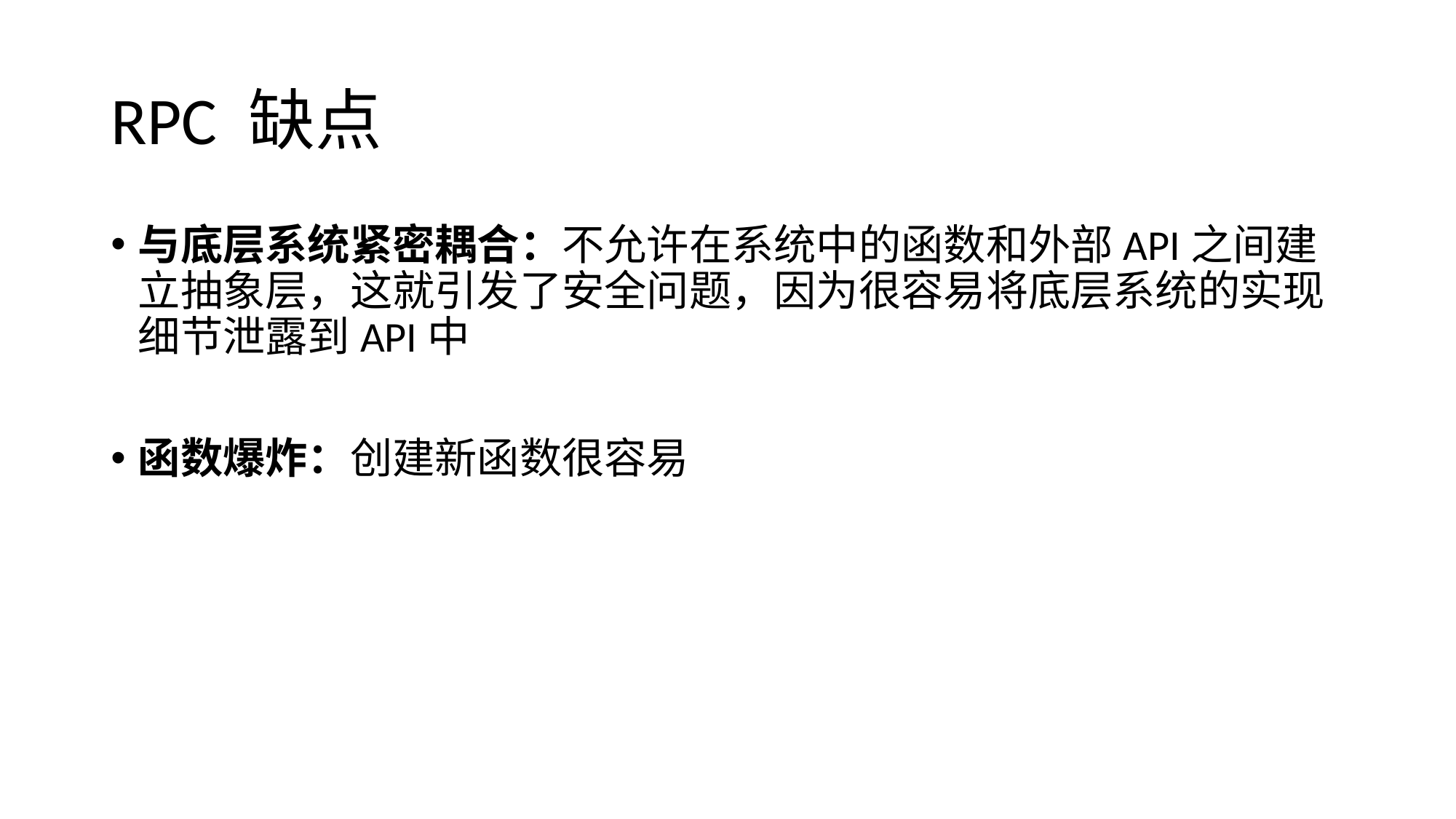

# RPC 缺点
与底层系统紧密耦合：不允许在系统中的函数和外部API之间建立抽象层，这就引发了安全问题，因为很容易将底层系统的实现细节泄露到API中

函数爆炸：创建新函数很容易